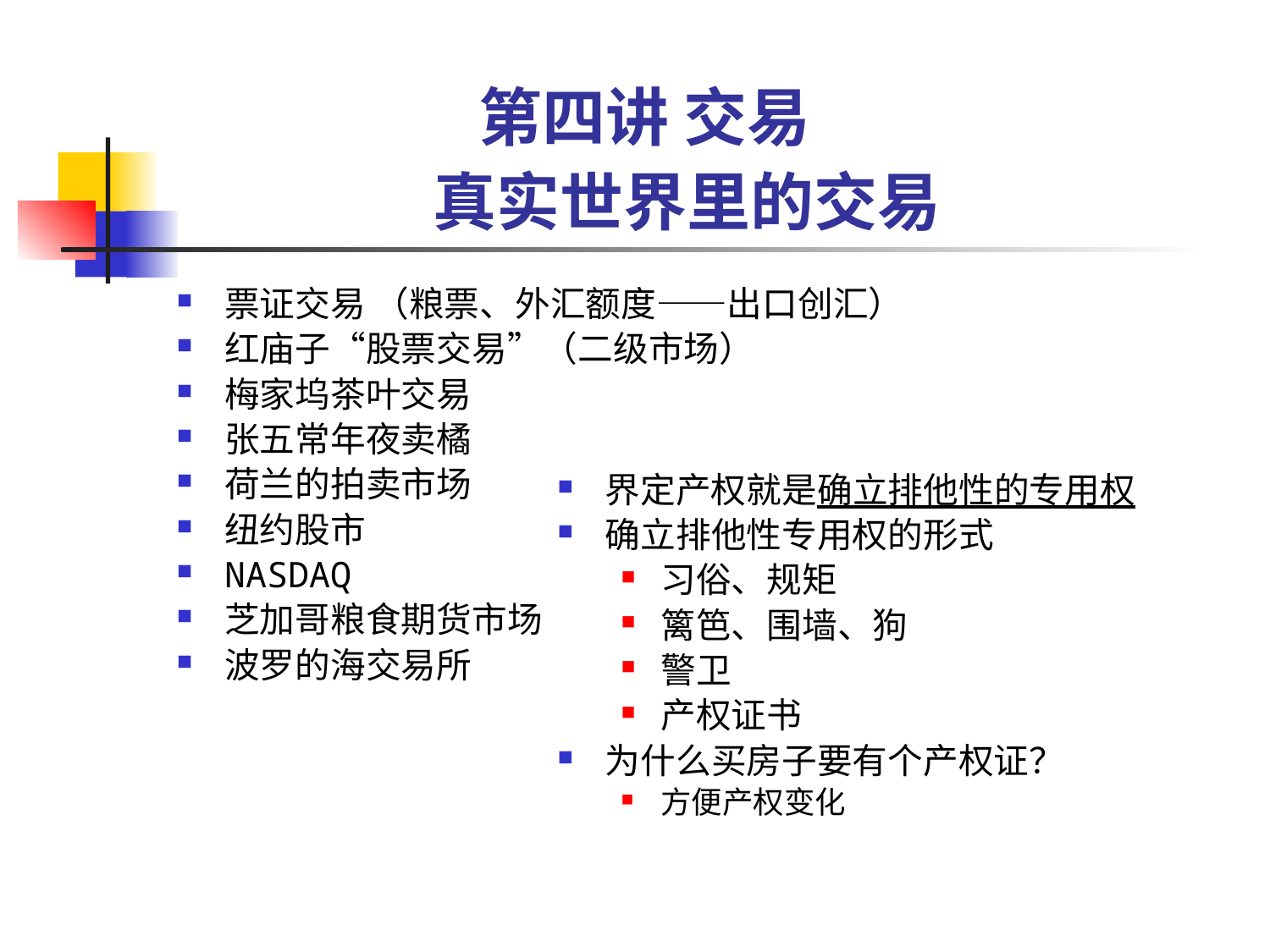

第四讲 交易
# 真实世界里的交易
票证交易 （粮票、外汇额度——出口创汇）
红庙子“股票交易”（二级市场）
梅家坞茶叶交易
张五常年夜卖橘
荷兰的拍卖市场
纽约股市
NASDAQ
芝加哥粮食期货市场
波罗的海交易所
界定产权就是确立排他性的专用权
确立排他性专用权的形式
习俗、规矩
篱笆、围墙、狗
警卫
产权证书
为什么买房子要有个产权证？
方便产权变化